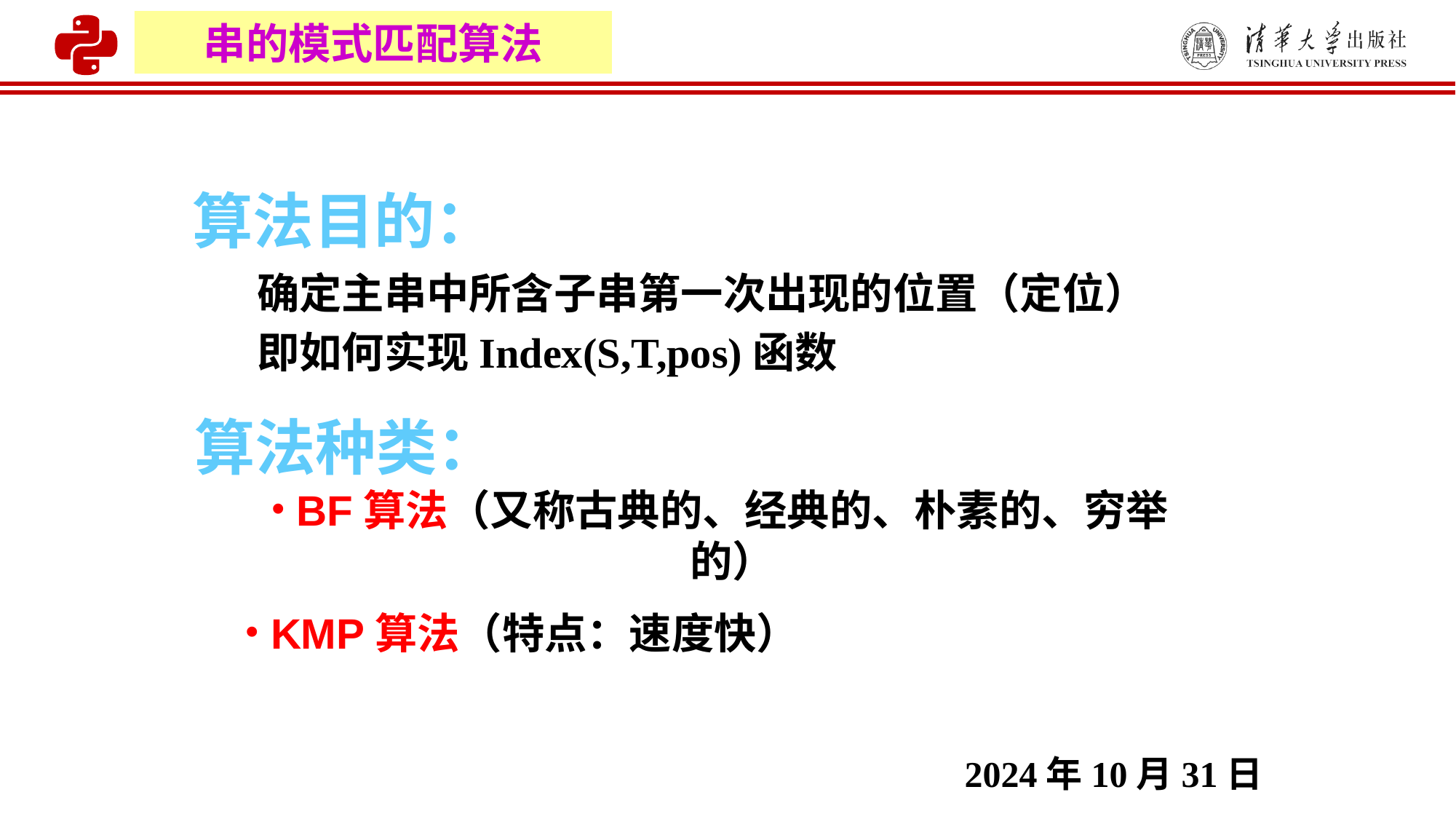

串的模式匹配算法
算法目的：
确定主串中所含子串第一次出现的位置（定位）
即如何实现Index(S,T,pos)函数
算法种类：
BF算法（又称古典的、经典的、朴素的、穷举的）
KMP算法（特点：速度快）

                    2024年10月31日